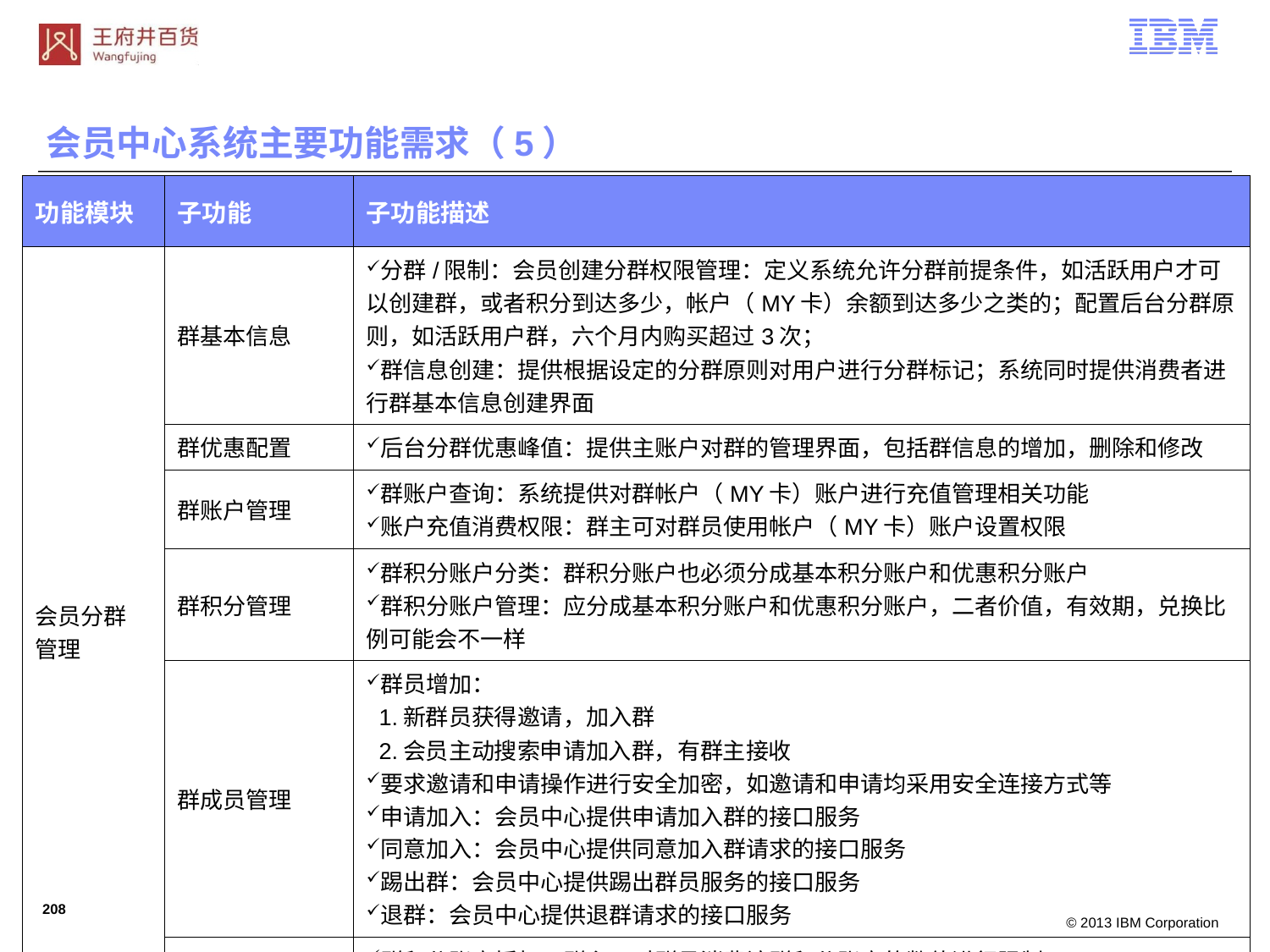

会员中心系统主要功能需求（5）
| 功能模块 | 子功能 | 子功能描述 |
| --- | --- | --- |
| 会员分群 管理 | 群基本信息 | 分群/限制：会员创建分群权限管理：定义系统允许分群前提条件，如活跃用户才可以创建群，或者积分到达多少，帐户（MY卡）余额到达多少之类的；配置后台分群原则，如活跃用户群，六个月内购买超过3次； 群信息创建：提供根据设定的分群原则对用户进行分群标记；系统同时提供消费者进行群基本信息创建界面 |
|  | 群优惠配置 | 后台分群优惠峰值：提供主账户对群的管理界面，包括群信息的增加，删除和修改 |
|  | 群账户管理 | 群账户查询：系统提供对群帐户（MY卡）账户进行充值管理相关功能 账户充值消费权限：群主可对群员使用帐户（MY卡）账户设置权限 |
|  | 群积分管理 | 群积分账户分类：群积分账户也必须分成基本积分账户和优惠积分账户 群积分账户管理：应分成基本积分账户和优惠积分账户，二者价值，有效期，兑换比例可能会不一样 |
|  | 群成员管理 | 群员增加： 1.新群员获得邀请，加入群 2.会员主动搜索申请加入群，有群主接收 要求邀请和申请操作进行安全加密，如邀请和申请均采用安全连接方式等 申请加入：会员中心提供申请加入群的接口服务 同意加入：会员中心提供同意加入群请求的接口服务 踢出群：会员中心提供踢出群员服务的接口服务 退群：会员中心提供退群请求的接口服务 |
|  | 群账户授权 | 群积分账户授权：群主可对群员消费该群积分账户的数值进行限制； 群账户授权：群主可对群员消费该群帐户（MY卡）账户的数值进行限制 |
208